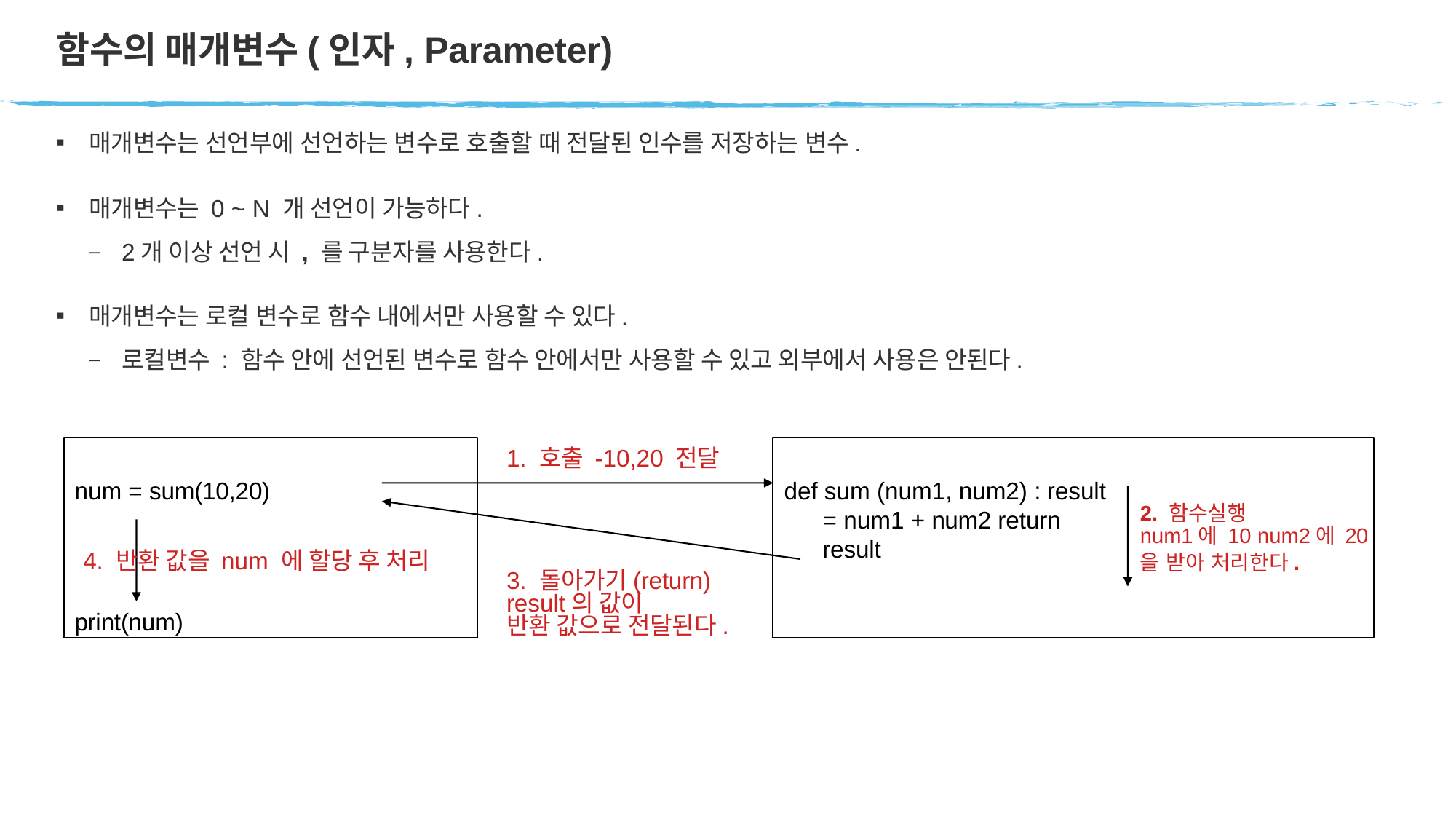

# 함수의 매개변수(인자, Parameter)
매개변수는 선언부에 선언하는 변수로 호출할 때 전달된 인수를 저장하는 변수.
매개변수는 0 ~ N 개 선언이 가능하다.
2개 이상 선언 시 , 를 구분자를 사용한다.
매개변수는 로컬 변수로 함수 내에서만 사용할 수 있다.
로컬변수 : 함수 안에 선언된 변수로 함수 안에서만 사용할 수 있고 외부에서 사용은 안된다.

1. 호출 -10,20 전달
num = sum(10,20)
def sum (num1, num2) : result = num1 + num2 return result

2. 함수실행
num1에 10 num2에 20
을 받아 처리한다.
4. 반환 값을 num 에 할당 후 처리
3. 돌아가기(return) result의 값이
반환 값으로 전달된다.
print(num)